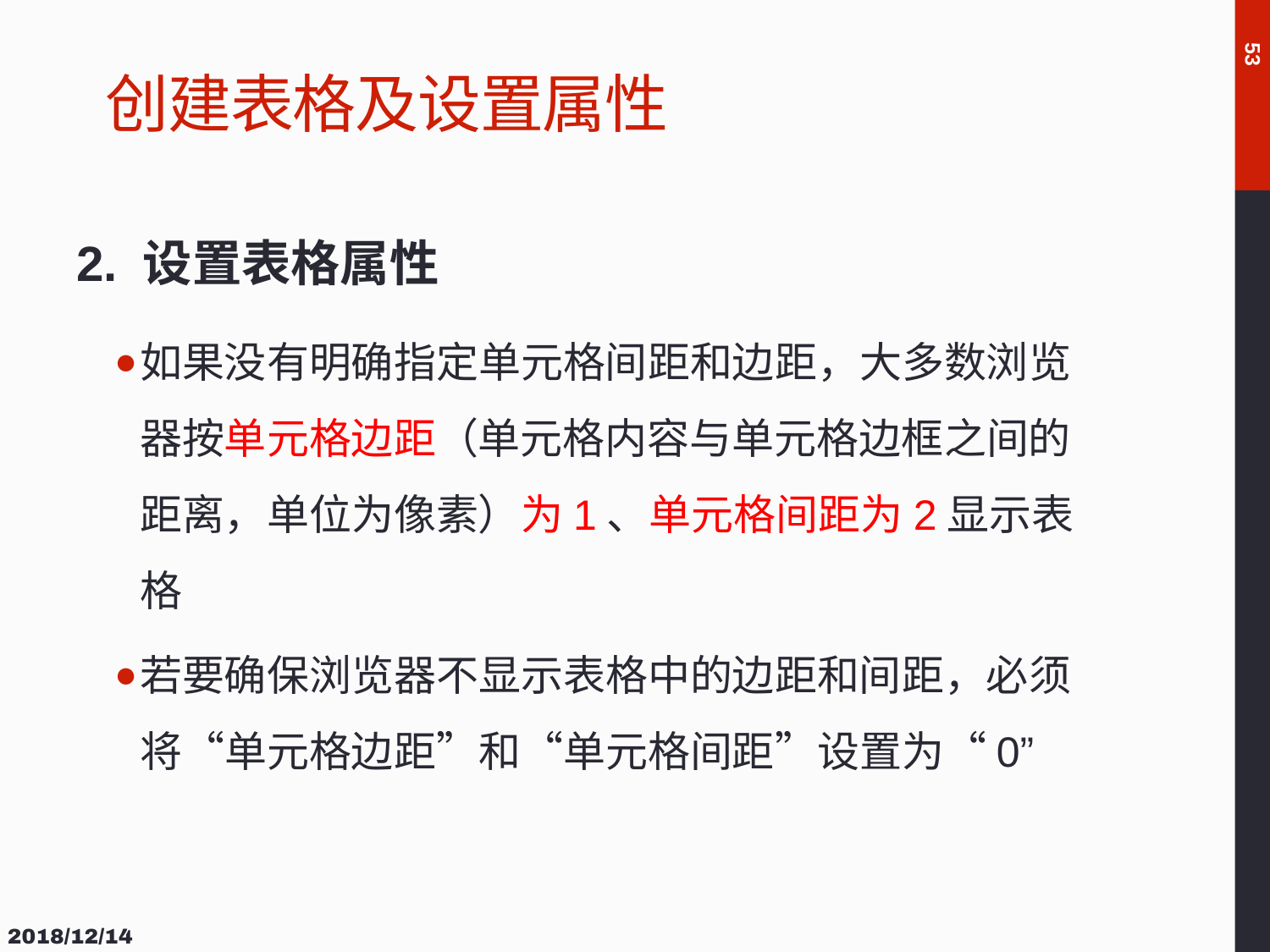

# 创建表格及设置属性
53
2. 设置表格属性
如果没有明确指定单元格间距和边距，大多数浏览器按单元格边距（单元格内容与单元格边框之间的距离，单位为像素）为1、单元格间距为2显示表格
若要确保浏览器不显示表格中的边距和间距，必须将“单元格边距”和“单元格间距”设置为“0”
2018/12/14